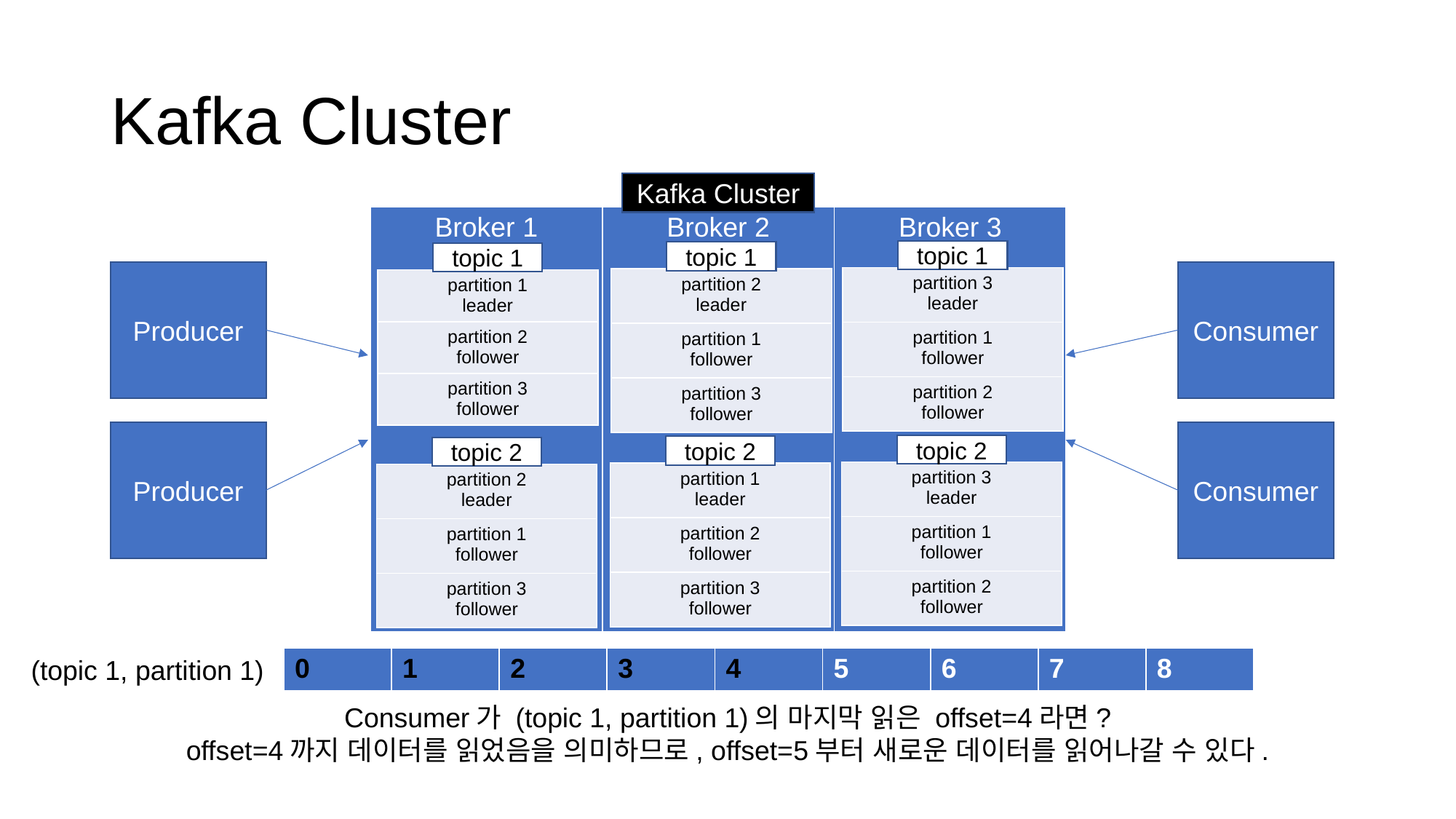

# Kafka Cluster
Kafka Cluster
| Broker 1 | Broker 2 | Broker 3 |
| --- | --- | --- |
topic 1
topic 1
topic 1
Producer
Consumer
| partition 3 leader |
| --- |
| partition 1 follower |
| partition 2 follower |
| partition 2 leader |
| --- |
| partition 1 follower |
| partition 3 follower |
| partition 1 leader |
| --- |
| partition 2 follower |
| partition 3 follower |
Producer
Consumer
topic 2
topic 2
topic 2
| partition 3 leader |
| --- |
| partition 1 follower |
| partition 2 follower |
| partition 1 leader |
| --- |
| partition 2 follower |
| partition 3 follower |
| partition 2 leader |
| --- |
| partition 1 follower |
| partition 3 follower |
(topic 1, partition 1)
| 0 | 1 | 2 | 3 | 4 | 5 | 6 | 7 | 8 |
| --- | --- | --- | --- | --- | --- | --- | --- | --- |
Consumer가 (topic 1, partition 1)의 마지막 읽은 offset=4라면?
offset=4까지 데이터를 읽었음을 의미하므로, offset=5부터 새로운 데이터를 읽어나갈 수 있다.